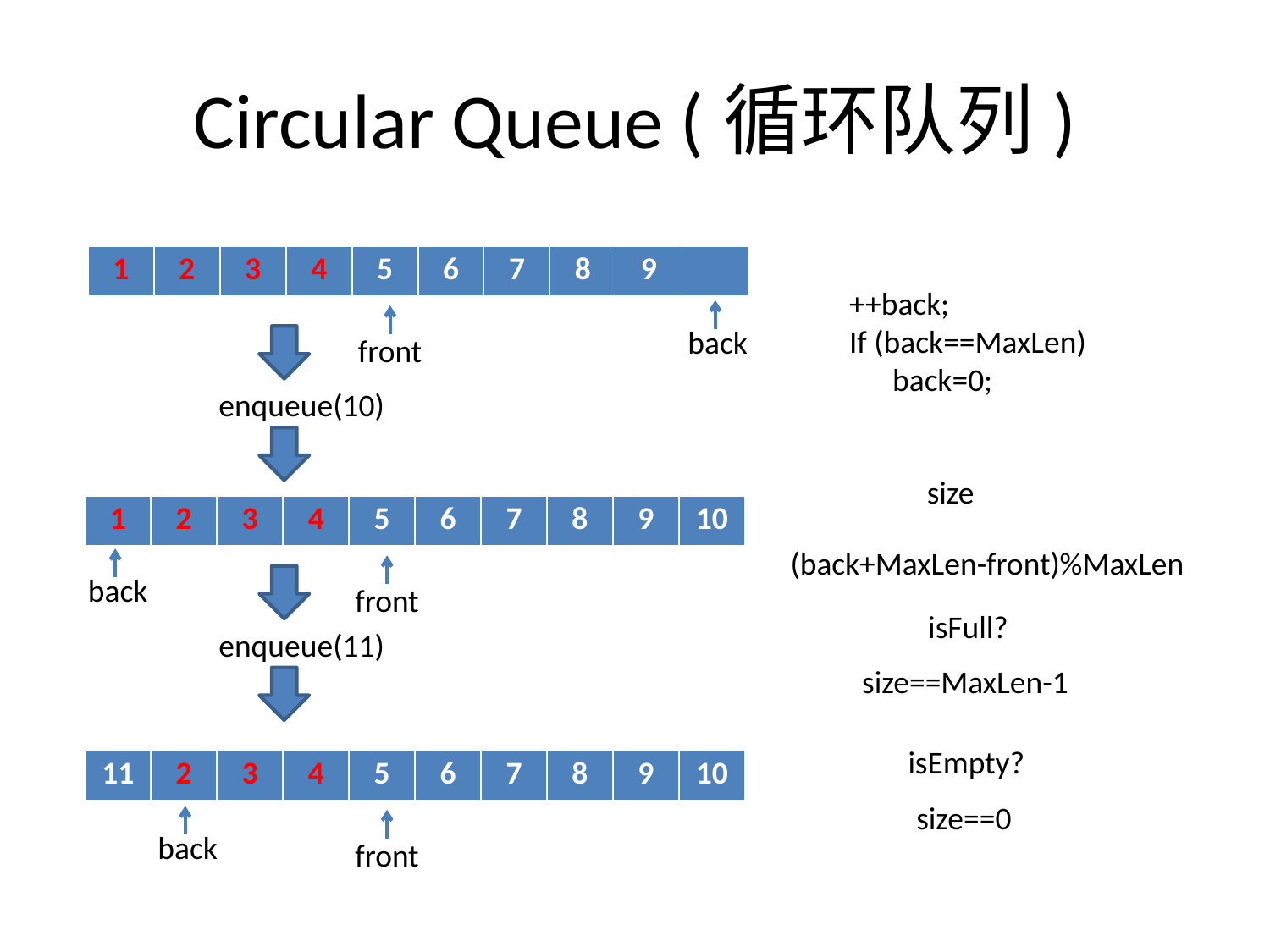

# Circular Queue (循环队列)
| 1 | 2 | 3 | 4 | 5 | 6 | 7 | 8 | 9 |  |
| --- | --- | --- | --- | --- | --- | --- | --- | --- | --- |
++back;
If (back==MaxLen)
      back=0;
back
front

enqueue(10)

size
| 1 | 2 | 3 | 4 | 5 | 6 | 7 | 8 | 9 | 10 |
| --- | --- | --- | --- | --- | --- | --- | --- | --- | --- |
(back+MaxLen-front)%MaxLen
back

front
isFull?
enqueue(11)
size==MaxLen-1

isEmpty?
| 11 | 2 | 3 | 4 | 5 | 6 | 7 | 8 | 9 | 10 |
| --- | --- | --- | --- | --- | --- | --- | --- | --- | --- |
size==0
back
front